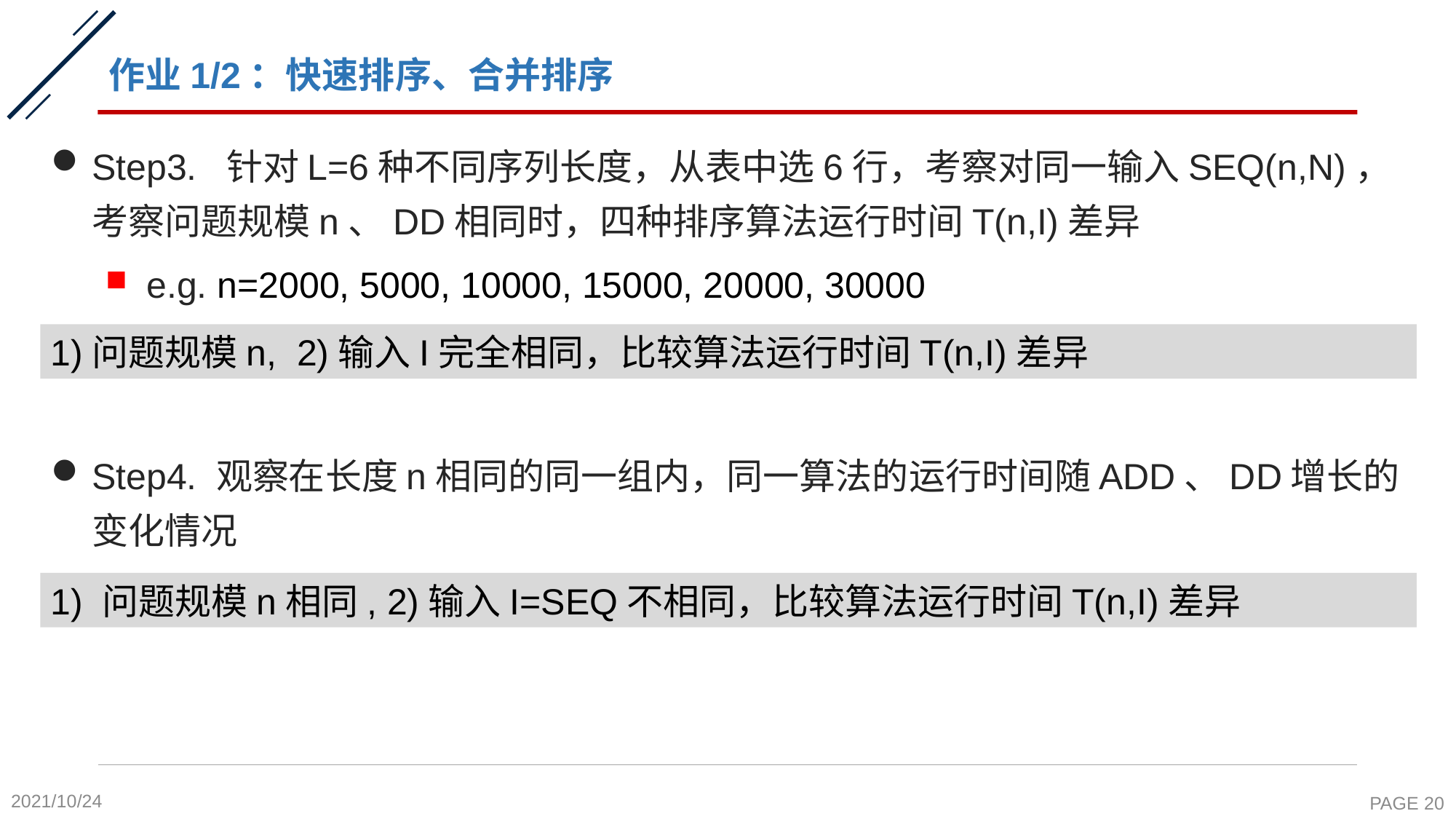

# 作业1/2：快速排序、合并排序
Step3.  针对L=6种不同序列长度，从表中选6行，考察对同一输入SEQ(n,N)，考察问题规模n、DD相同时，四种排序算法运行时间T(n,I)差异
e.g. n=2000, 5000, 10000, 15000, 20000, 30000

Step4. 观察在长度n相同的同一组内，同一算法的运行时间随ADD、DD增长的变化情况
e.g. n=5000, 15000, 30000

1)问题规模n,  2)输入I完全相同，比较算法运行时间T(n,I)差异
1) 问题规模n相同, 2)输入I=SEQ不相同，比较算法运行时间T(n,I)差异
2021/10/24
PAGE 20